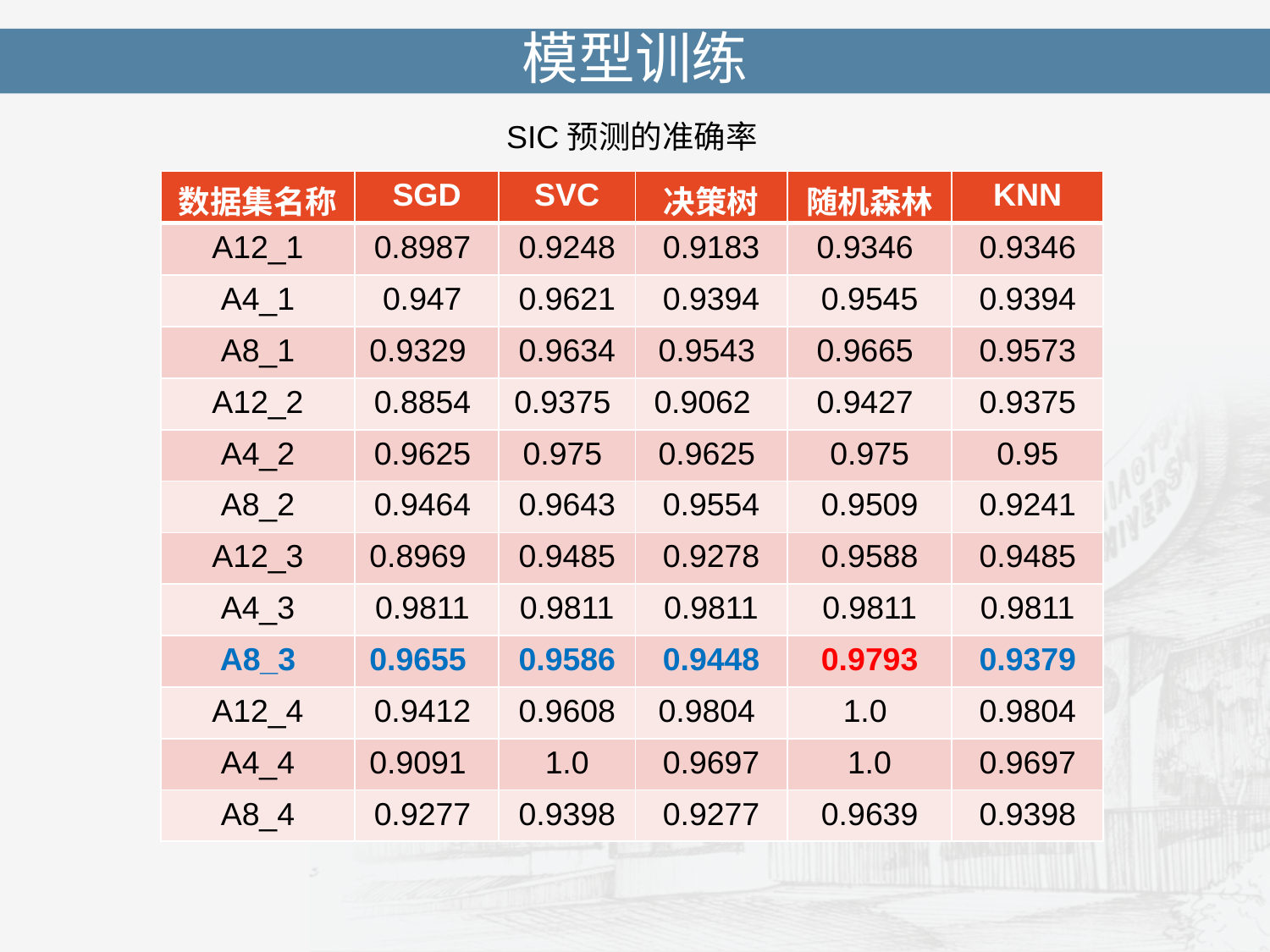

模型训练
SIC预测的准确率
| 数据集名称 | SGD | SVC | 决策树 | 随机森林 | KNN |
| --- | --- | --- | --- | --- | --- |
| A12\_1 | 0.8987 | 0.9248 | 0.9183 | 0.9346 | 0.9346 |
| A4\_1 | 0.947 | 0.9621 | 0.9394 | 0.9545 | 0.9394 |
| A8\_1 | 0.9329 | 0.9634 | 0.9543 | 0.9665 | 0.9573 |
| A12\_2 | 0.8854 | 0.9375 | 0.9062 | 0.9427 | 0.9375 |
| A4\_2 | 0.9625 | 0.975 | 0.9625 | 0.975 | 0.95 |
| A8\_2 | 0.9464 | 0.9643 | 0.9554 | 0.9509 | 0.9241 |
| A12\_3 | 0.8969 | 0.9485 | 0.9278 | 0.9588 | 0.9485 |
| A4\_3 | 0.9811 | 0.9811 | 0.9811 | 0.9811 | 0.9811 |
| A8\_3 | 0.9655 | 0.9586 | 0.9448 | 0.9793 | 0.9379 |
| A12\_4 | 0.9412 | 0.9608 | 0.9804 | 1.0 | 0.9804 |
| A4\_4 | 0.9091 | 1.0 | 0.9697 | 1.0 | 0.9697 |
| A8\_4 | 0.9277 | 0.9398 | 0.9277 | 0.9639 | 0.9398 |
03